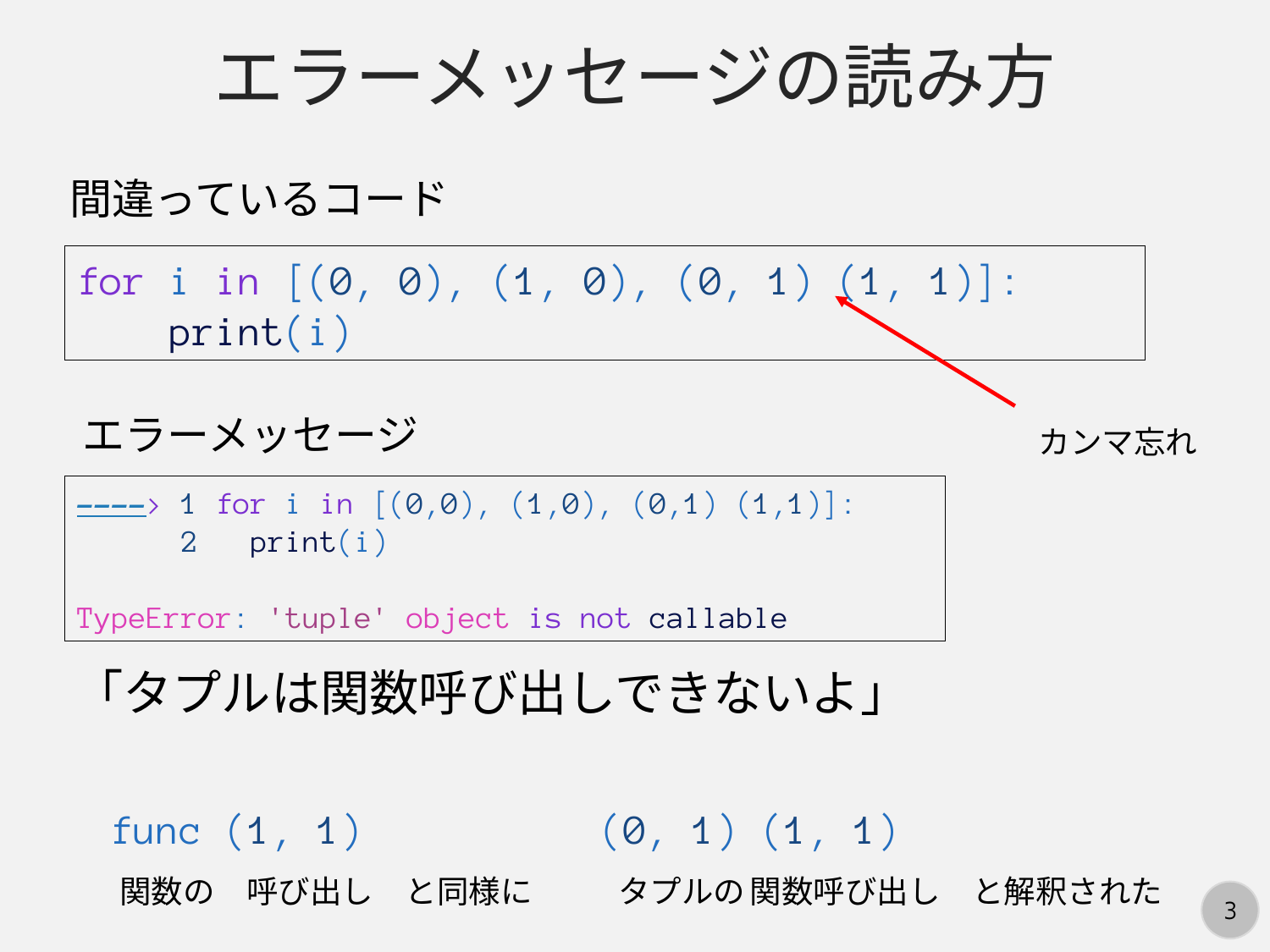

エラーメッセージの読み方
間違っているコード
for i in [(0, 0), (1, 0), (0, 1) (1, 1)]:
    print(i)
エラーメッセージ
カンマ忘れ
----> 1 for i in [(0,0), (1,0), (0,1) (1,1)]:
      2   print(i)
TypeError: 'tuple' object is not callable
「タプルは関数呼び出しできないよ」
func (1, 1)
(0, 1) (1, 1)
関数の　呼び出し　と同様に
タプルの
関数呼び出し　と解釈された